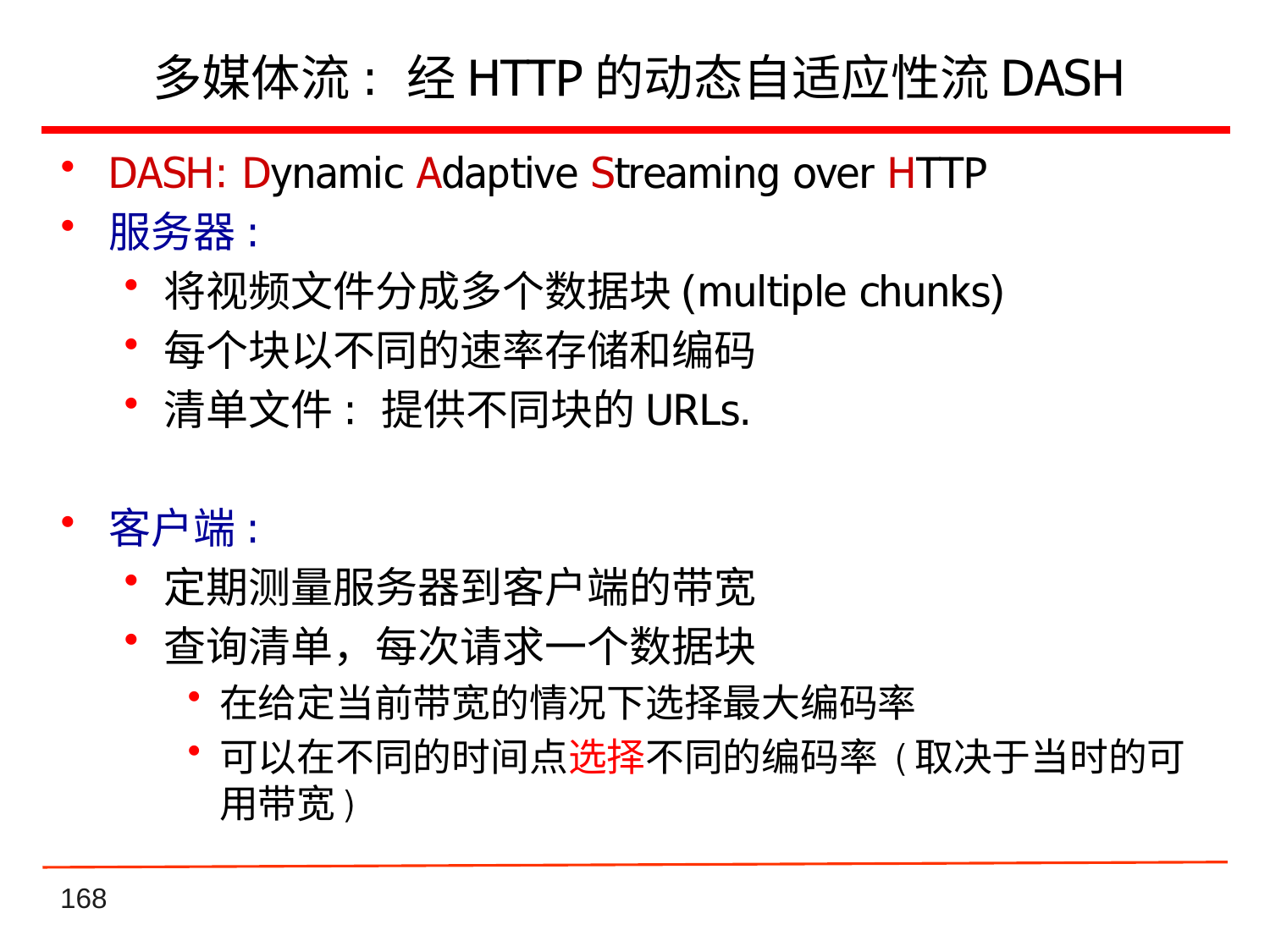

# 多媒体流: 经HTTP的动态自适应性流DASH
DASH: Dynamic Adaptive Streaming over HTTP
服务器:
将视频文件分成多个数据块(multiple chunks)
每个块以不同的速率存储和编码
清单文件: 提供不同块的URLs.

客户端:
定期测量服务器到客户端的带宽
查询清单，每次请求一个数据块
在给定当前带宽的情况下选择最大编码率
可以在不同的时间点选择不同的编码率 (取决于当时的可用带宽)